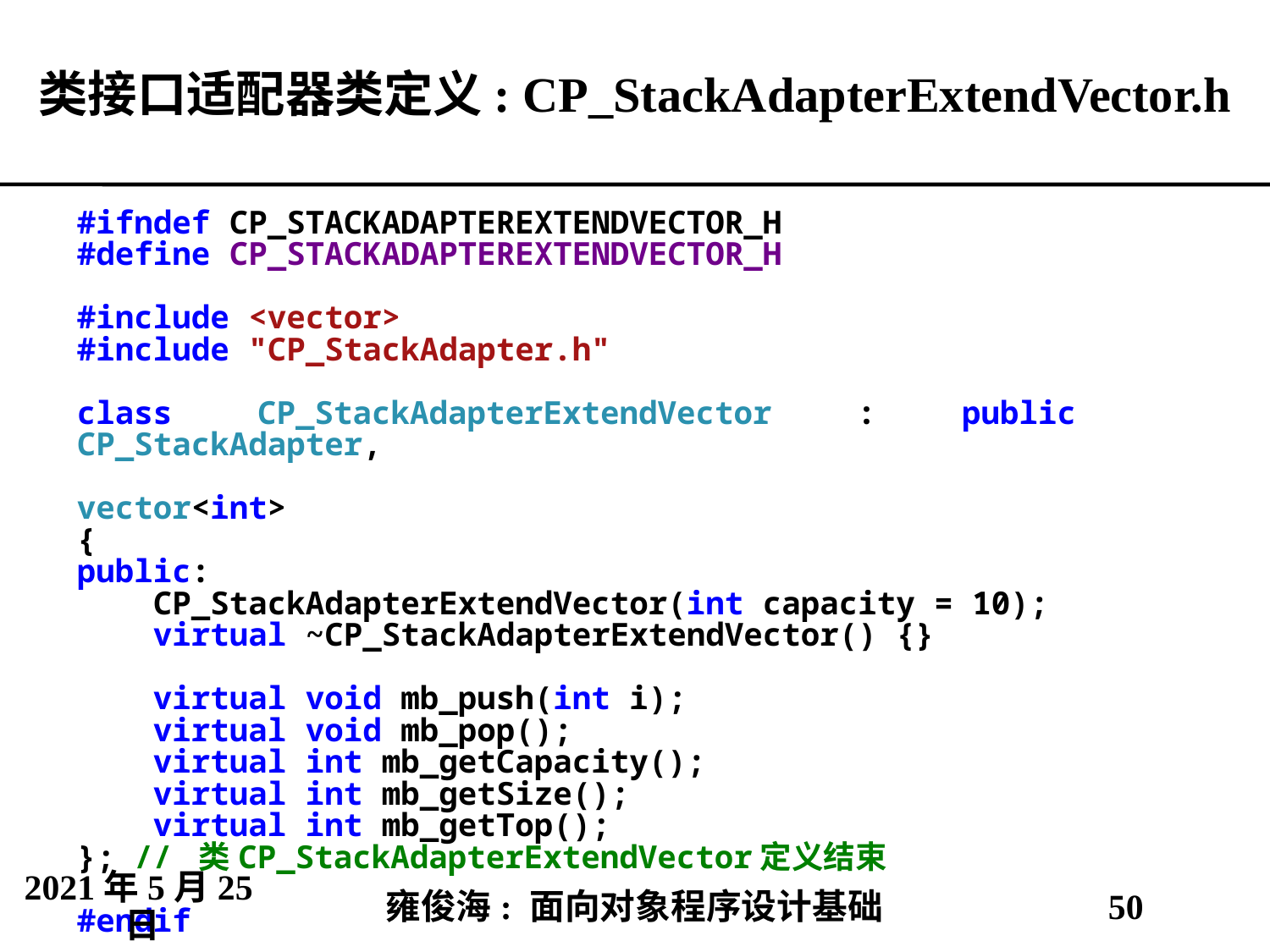

# 类接口适配器类定义: CP_StackAdapterExtendVector.h

#ifndef CP_STACKADAPTEREXTENDVECTOR_H
#define CP_STACKADAPTEREXTENDVECTOR_H

#include <vector>
#include "CP_StackAdapter.h"

class CP_StackAdapterExtendVector : public CP_StackAdapter,
                                           vector<int>
{
public:
    CP_StackAdapterExtendVector(int capacity = 10);
    virtual ~CP_StackAdapterExtendVector() {}

    virtual void mb_push(int i);
    virtual void mb_pop();
    virtual int mb_getCapacity();
    virtual int mb_getSize();
    virtual int mb_getTop();
}; // 类CP_StackAdapterExtendVector定义结束

#endif
2021年5月25日
雍俊海: 面向对象程序设计基础
50